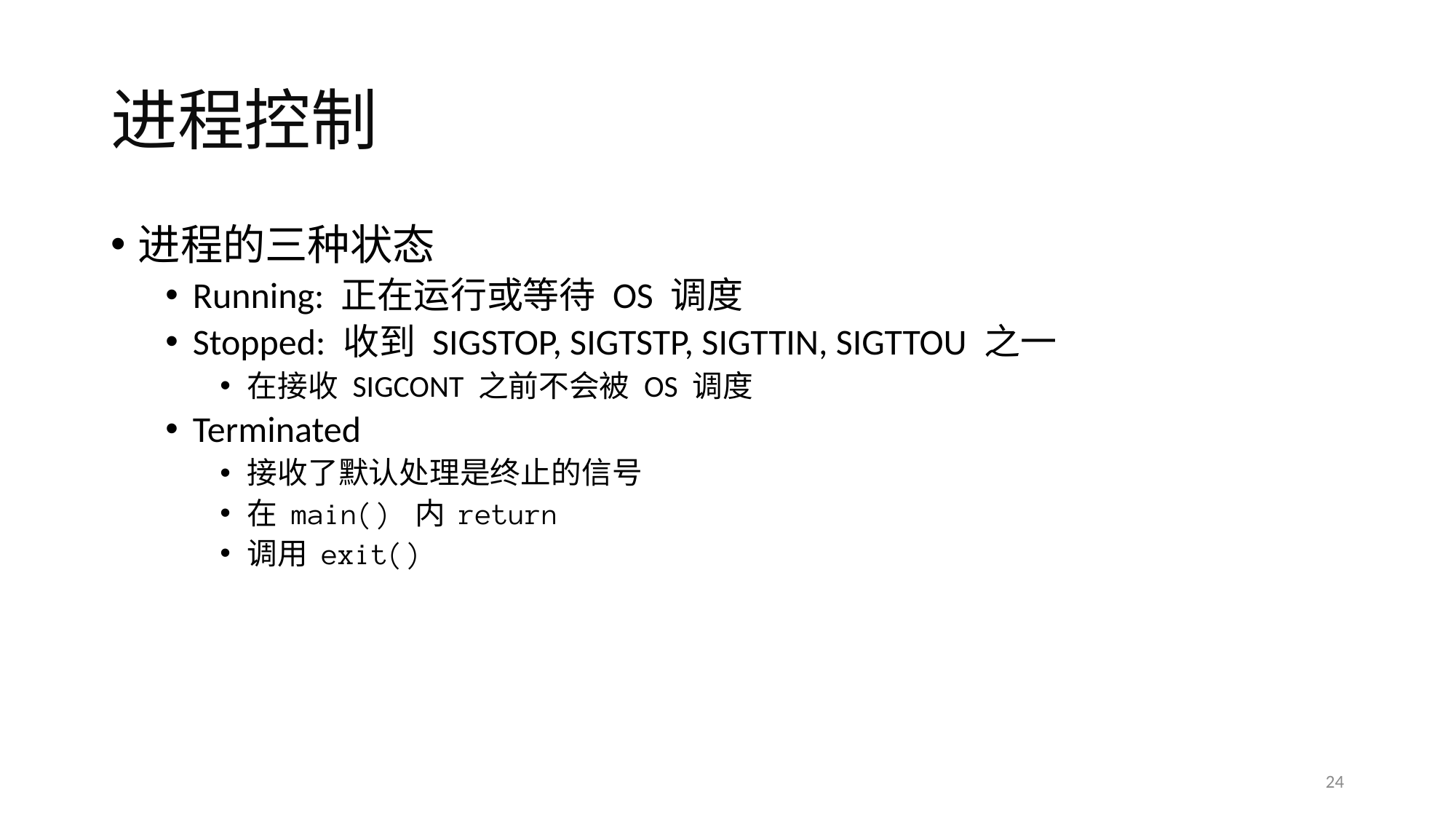

# 进程控制
进程的三种状态
Running: 正在运行或等待 OS 调度
Stopped: 收到 SIGSTOP, SIGTSTP, SIGTTIN, SIGTTOU 之一
在接收 SIGCONT 之前不会被 OS 调度
Terminated
接收了默认处理是终止的信号
在 main() 内 return
调用 exit()

24